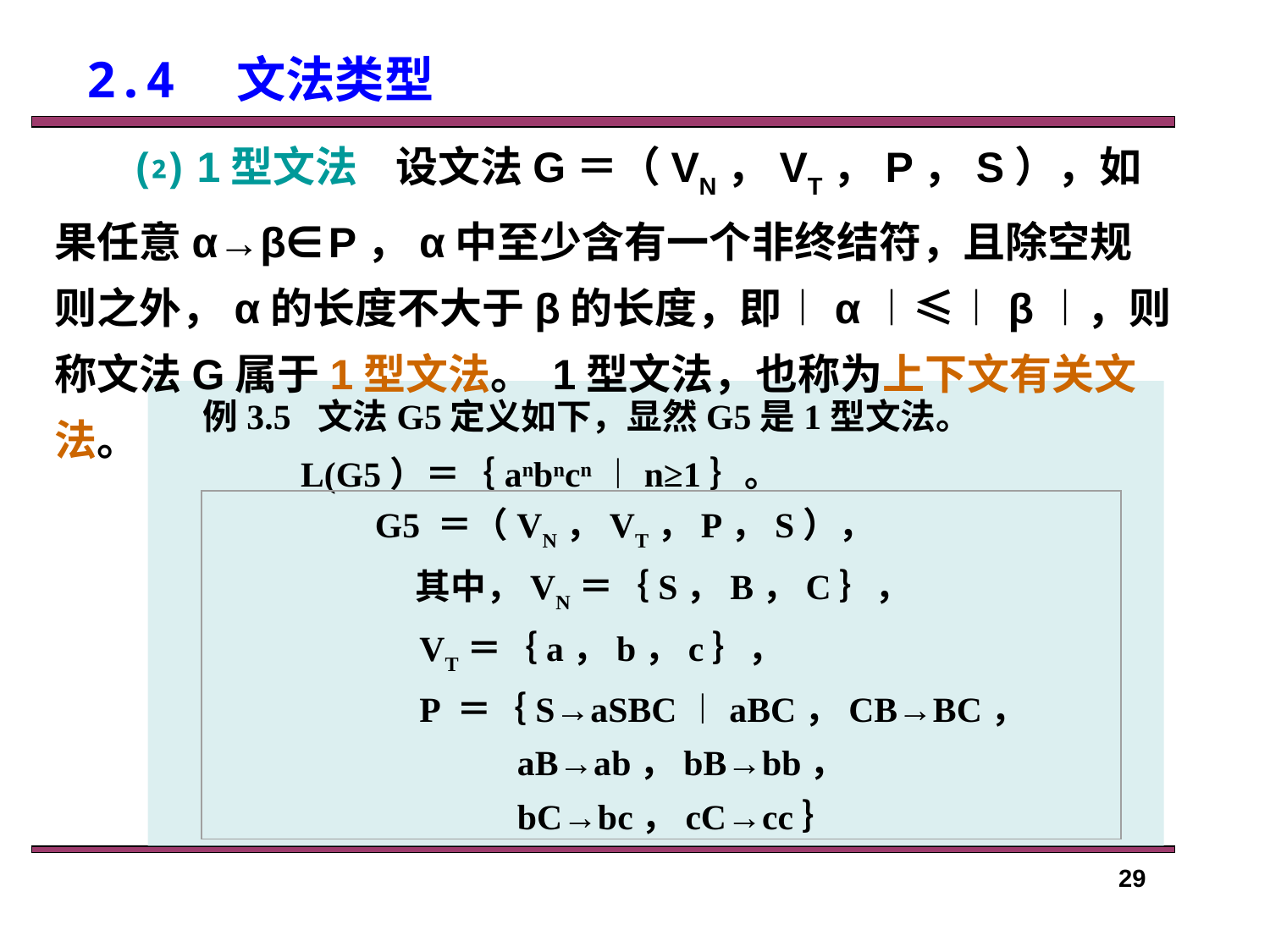

2.4　文法类型
⑵ 1型文法    设文法G＝（VN，VT，P，S），如果任意α→β∈P，α中至少含有一个非终结符，且除空规则之外，α的长度不大于β的长度，即︱α︱≤︱β︱，则称文法G属于1型文法。 1型文法，也称为上下文有关文法。
例3.5  文法G5定义如下，显然G5是1型文法。
           L(G5）＝｛anbncn︱n≥1｝。

G5 ＝（VN，VT，P，S），
    其中，VN＝｛S，B，C｝，
     VT＝｛a，b，c｝，
     P ＝｛S→aSBC︱aBC，CB→BC，
                aB→ab，bB→bb，
                bC→bc，cC→cc｝

29